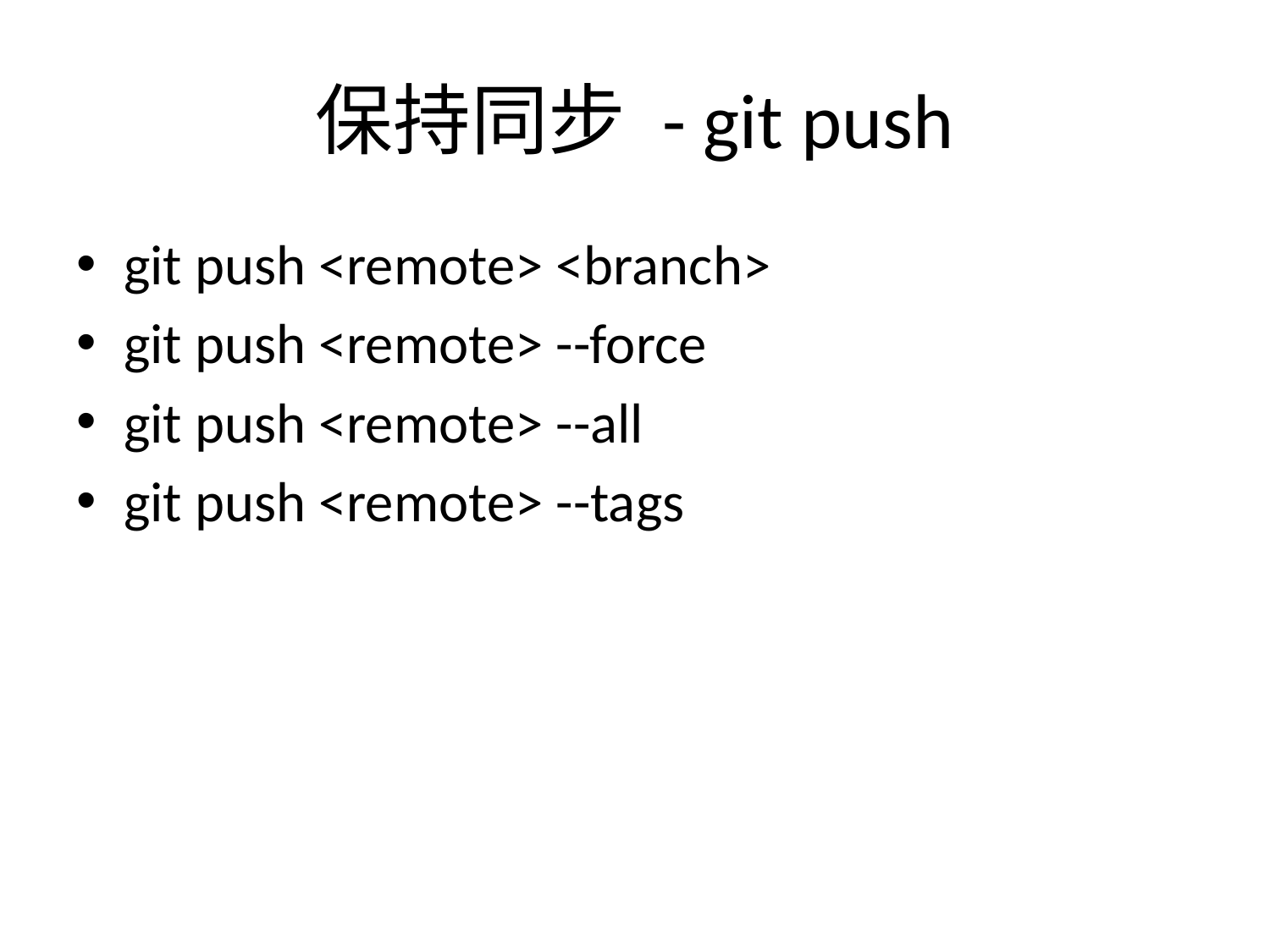

# 保持同步 - git push
git push <remote> <branch>
git push <remote> --force
git push <remote> --all
git push <remote> --tags